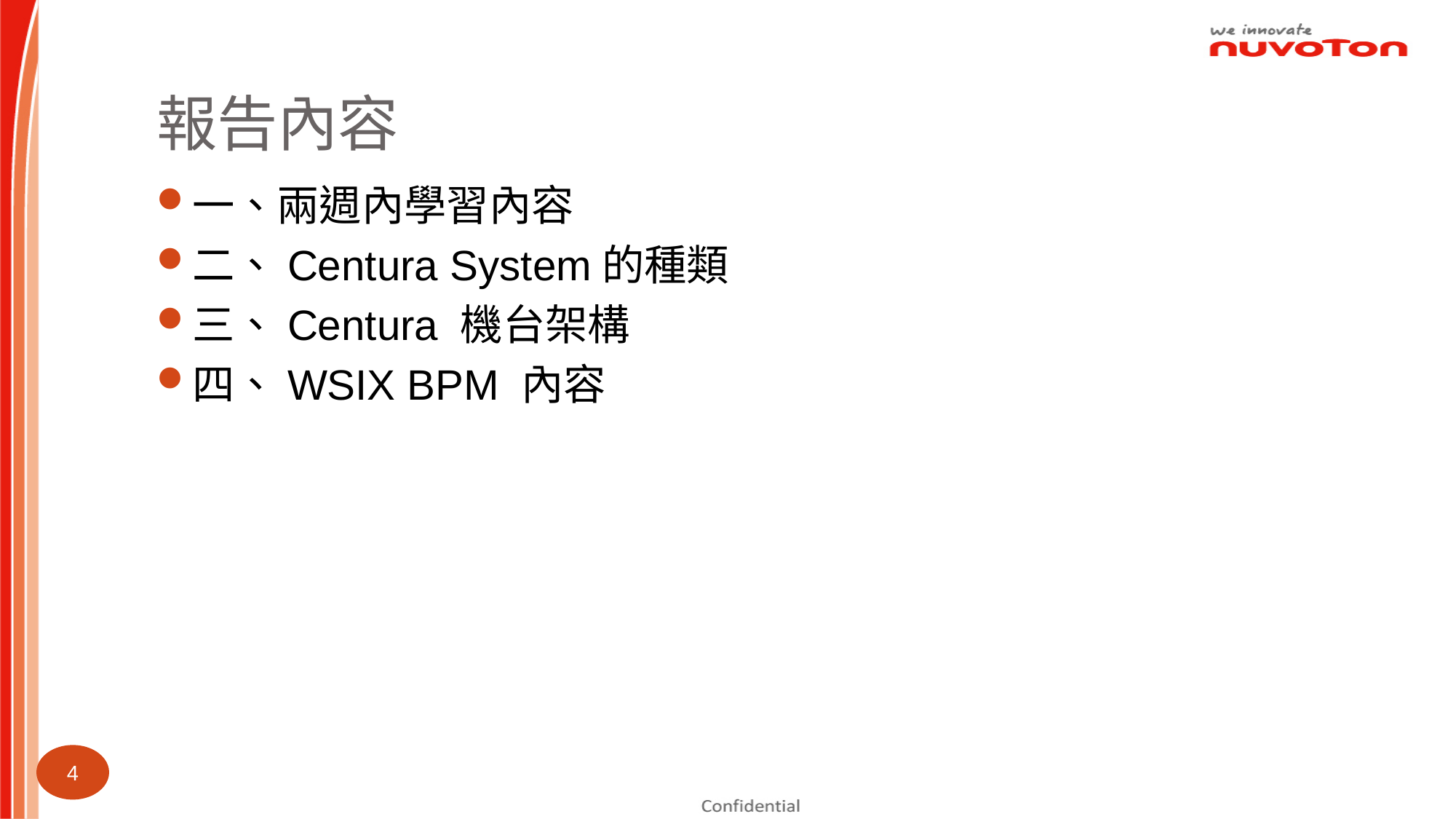

# 報告內容
一、兩週內學習內容
二、Centura System的種類
三、Centura 機台架構
四、WSIX BPM 內容

4